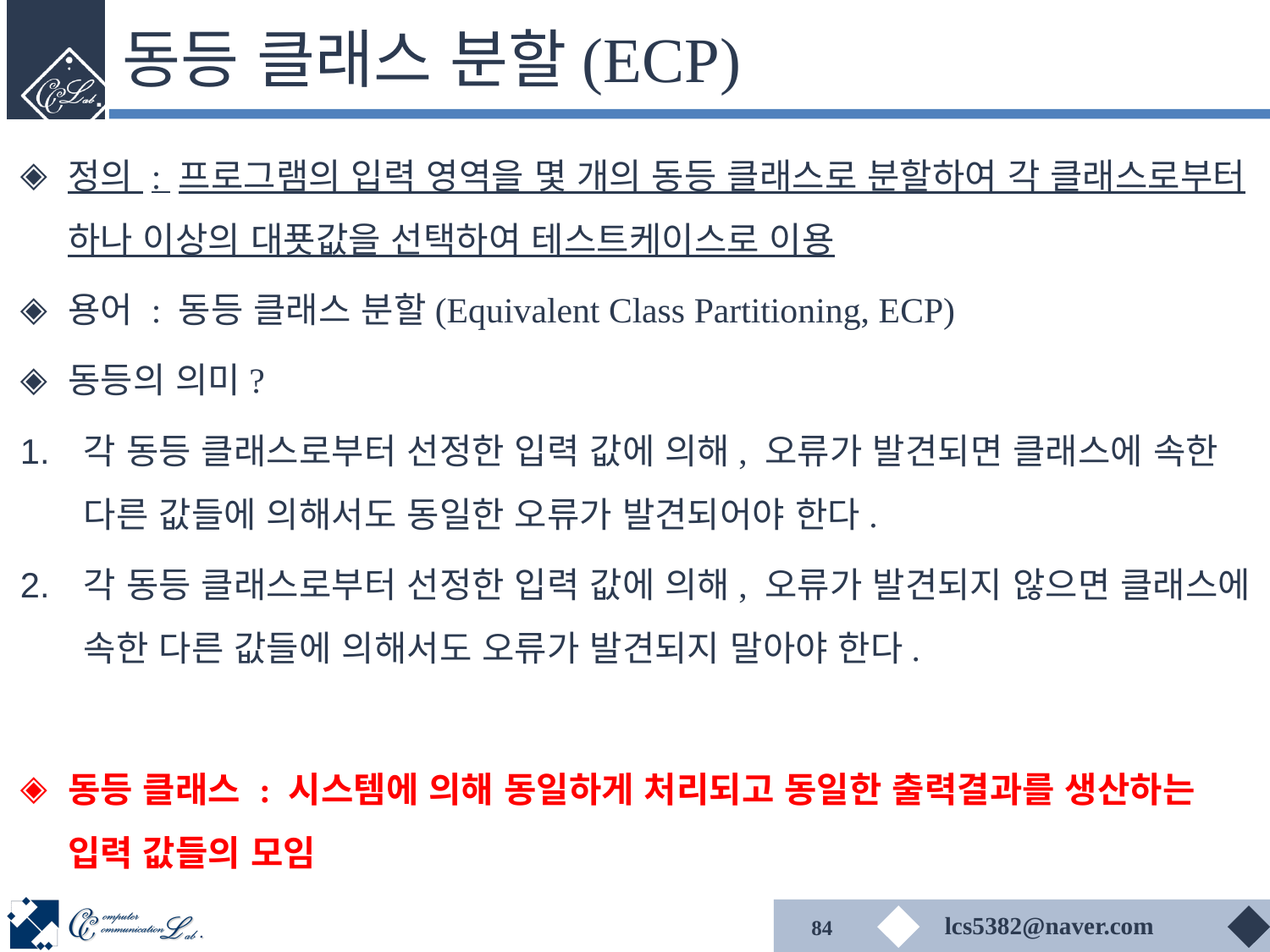

# 동등 클래스 분할(ECP)
정의 : 프로그램의 입력 영역을 몇 개의 동등 클래스로 분할하여 각 클래스로부터 하나 이상의 대푯값을 선택하여 테스트케이스로 이용
용어 : 동등 클래스 분할(Equivalent Class Partitioning, ECP)
동등의 의미?
각 동등 클래스로부터 선정한 입력 값에 의해, 오류가 발견되면 클래스에 속한 다른 값들에 의해서도 동일한 오류가 발견되어야 한다.
각 동등 클래스로부터 선정한 입력 값에 의해, 오류가 발견되지 않으면 클래스에 속한 다른 값들에 의해서도 오류가 발견되지 말아야 한다.

동등 클래스 : 시스템에 의해 동일하게 처리되고 동일한 출력결과를 생산하는 입력 값들의 모임